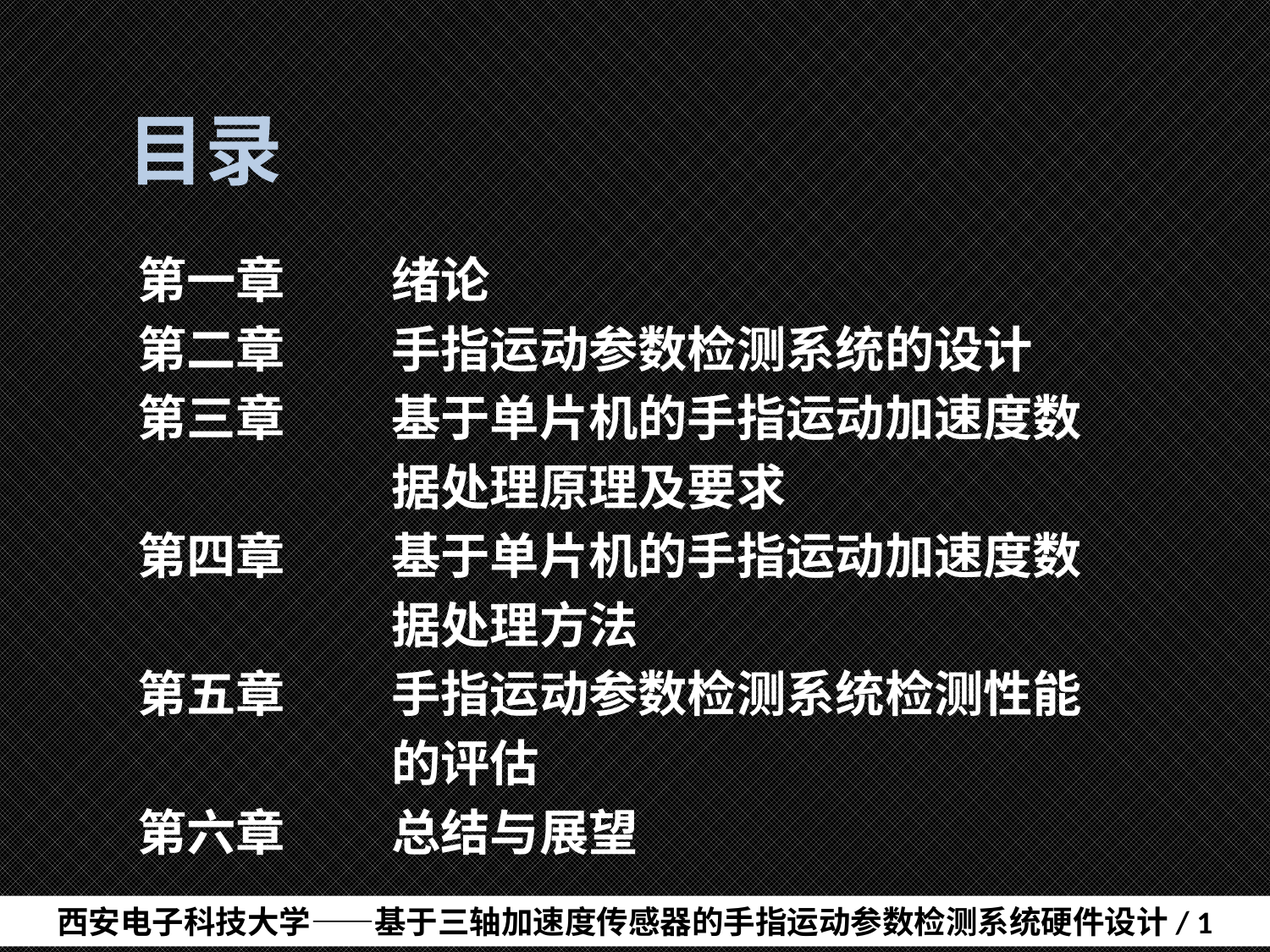

# 目录
第一章	绪论
第二章	手指运动参数检测系统的设计
第三章	基于单片机的手指运动加速度数
		据处理原理及要求
第四章	基于单片机的手指运动加速度数
		据处理方法
第五章	手指运动参数检测系统检测性能
		的评估
第六章	总结与展望

西安电子科技大学——基于三轴加速度传感器的手指运动参数检测系统硬件设计/ 1